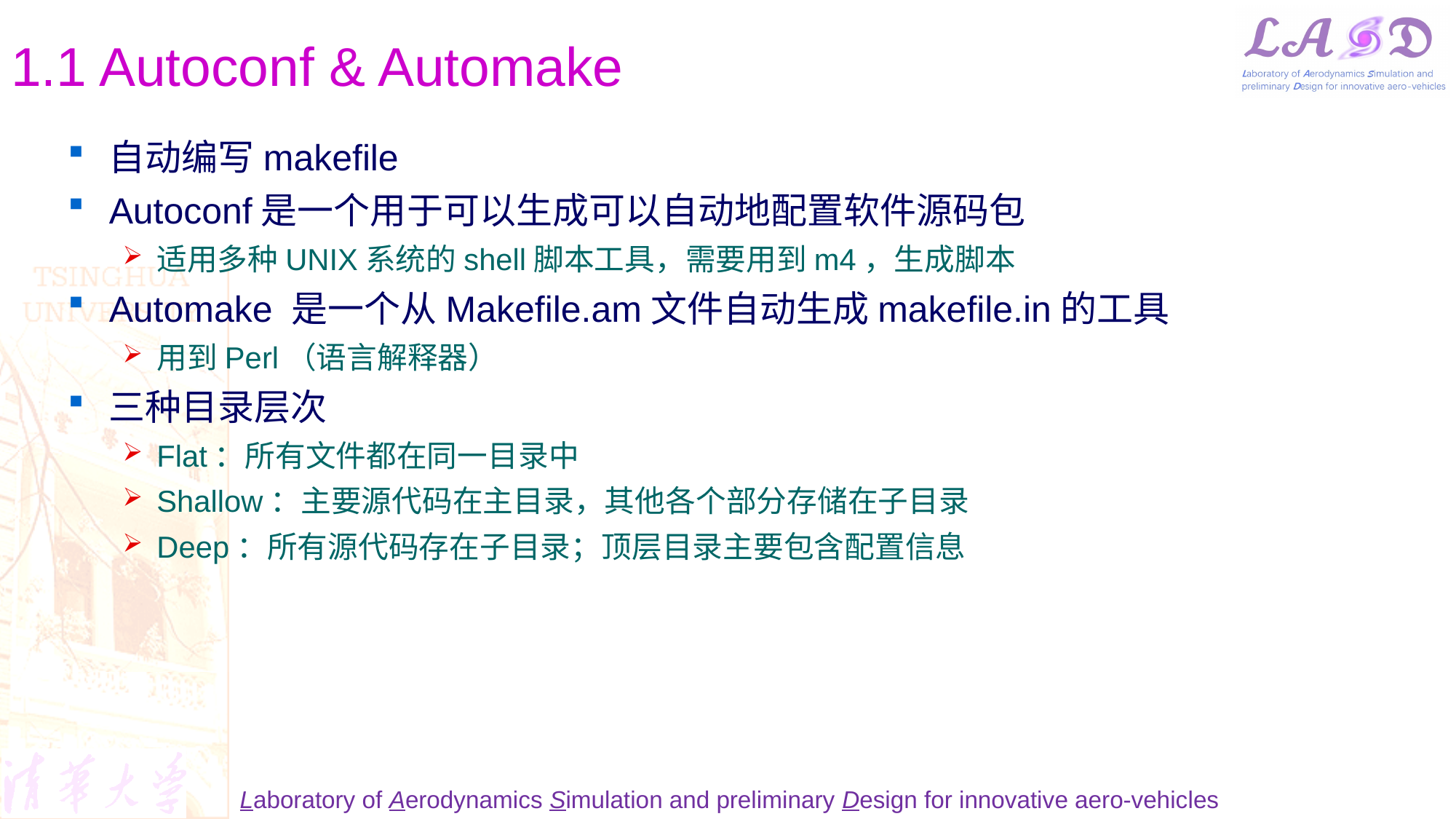

# 1.1 Autoconf & Automake
自动编写makefile
Autoconf是一个用于可以生成可以自动地配置软件源码包
适用多种UNIX系统的shell脚本工具，需要用到m4，生成脚本
Automake 是一个从Makefile.am文件自动生成makefile.in的工具
用到Perl（语言解释器）
三种目录层次
Flat：所有文件都在同一目录中
Shallow：主要源代码在主目录，其他各个部分存储在子目录
Deep：所有源代码存在子目录；顶层目录主要包含配置信息